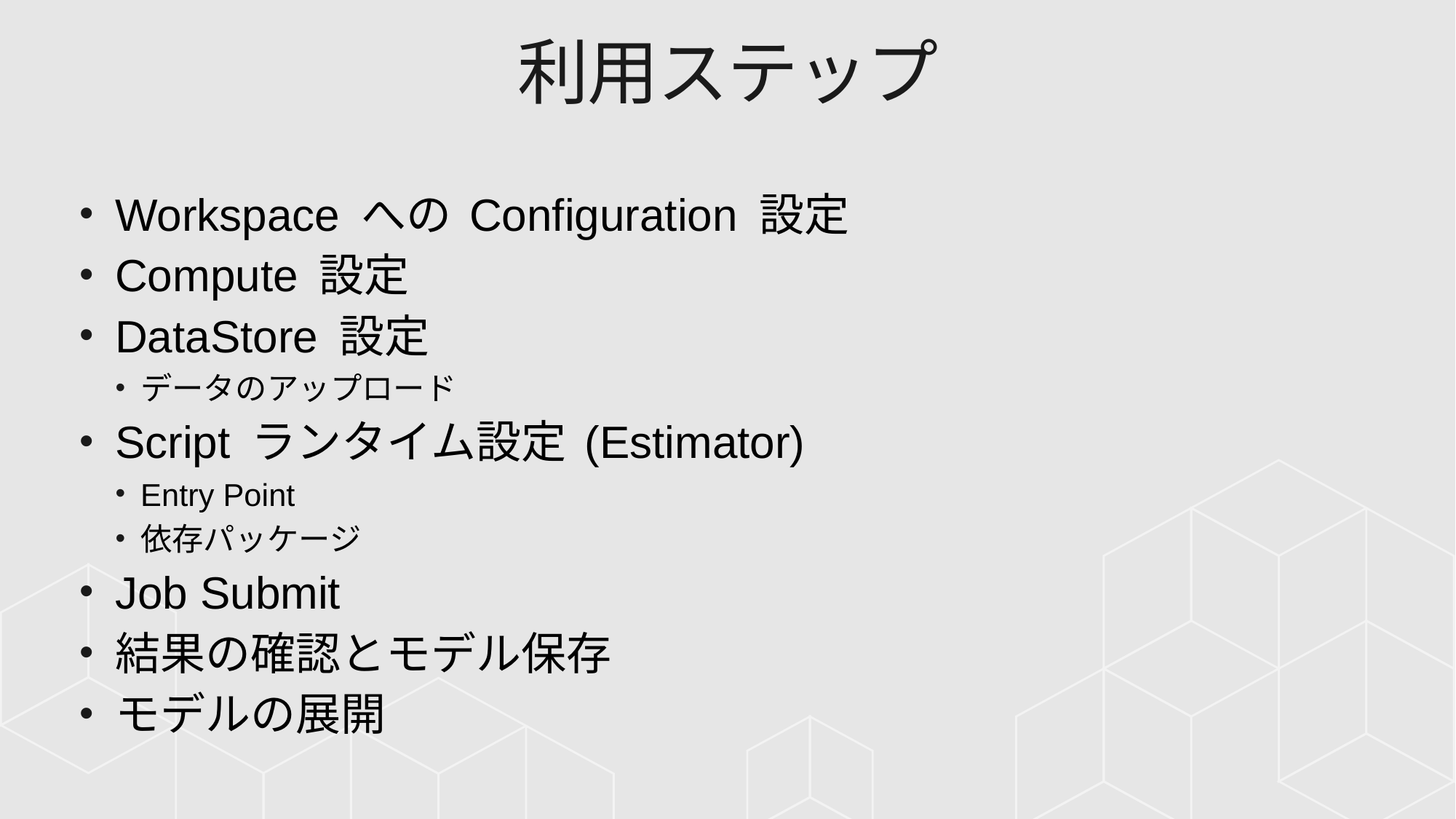

# 利用ステップ
Workspace への Configuration 設定
Compute 設定
DataStore 設定
データのアップロード
Script ランタイム設定 (Estimator)
Entry Point
依存パッケージ
Job Submit
結果の確認とモデル保存
モデルの展開